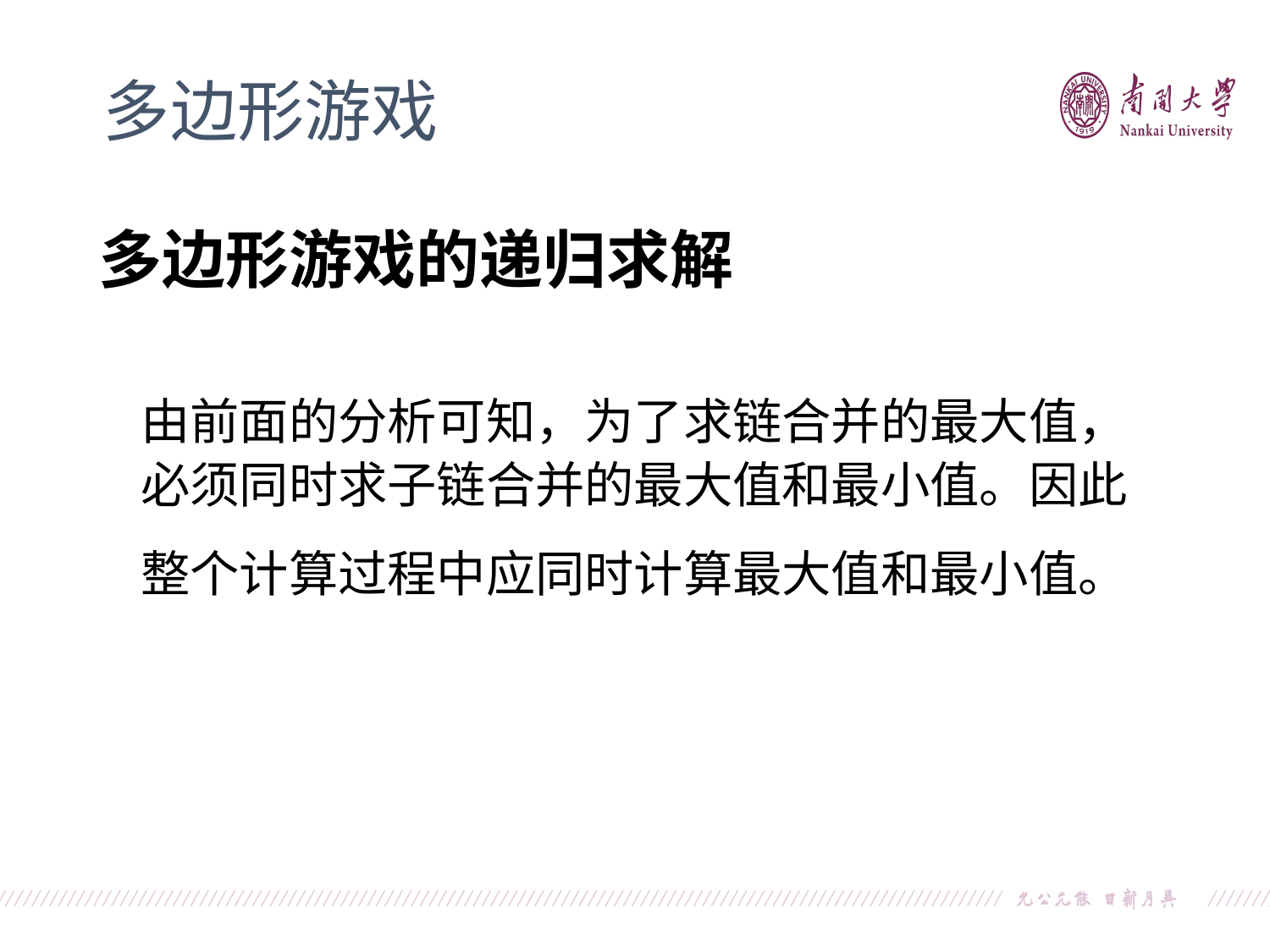

多边形游戏
多边形游戏的递归求解
由前面的分析可知，为了求链合并的最大值，

必须同时求子链合并的最大值和最小值。因此
整个计算过程中应同时计算最大值和最小值。